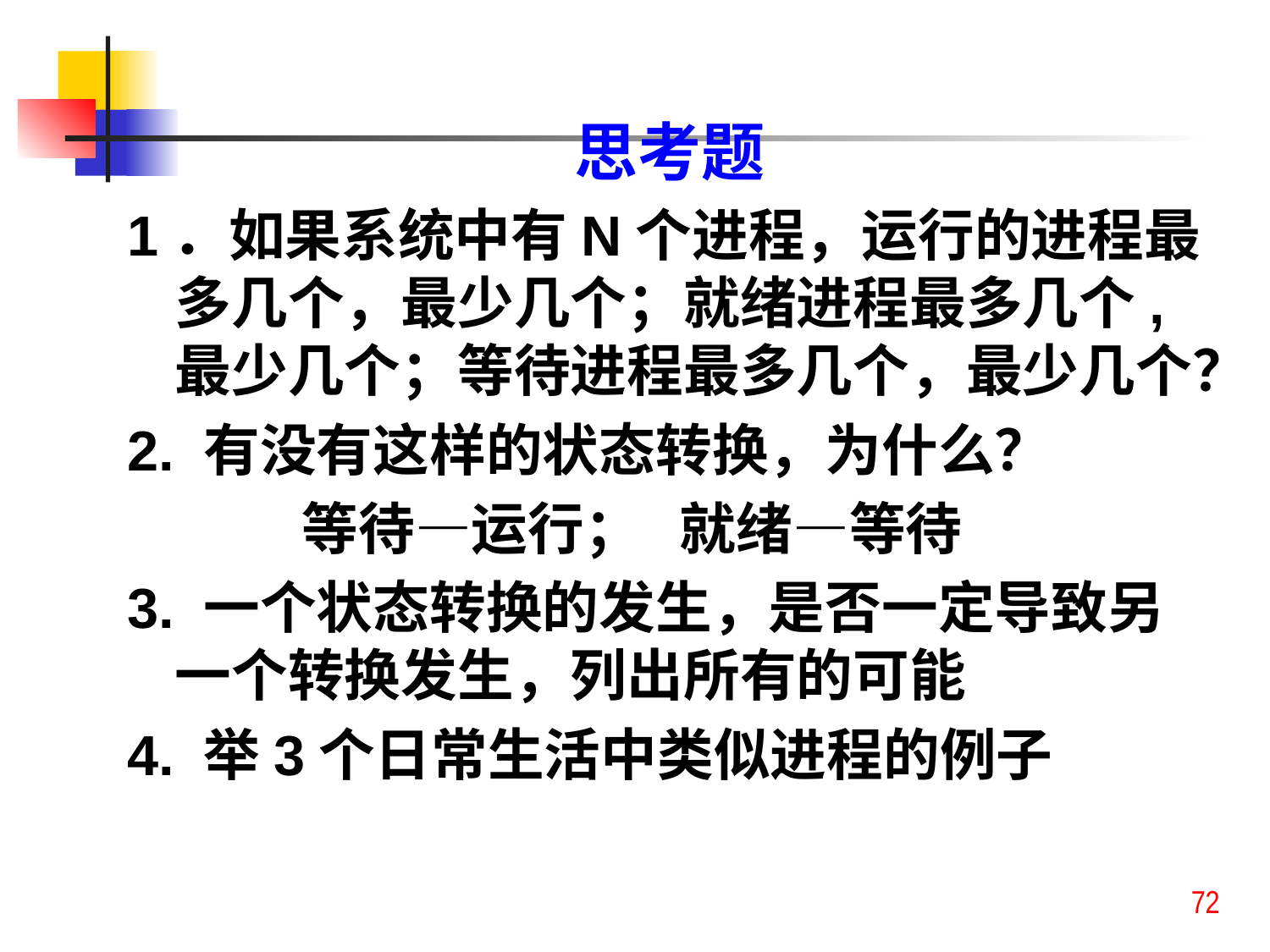

思考题
1．如果系统中有N个进程，运行的进程最多几个，最少几个；就绪进程最多几个,最少几个；等待进程最多几个，最少几个？
2. 有没有这样的状态转换，为什么？
		等待—运行；   就绪—等待
3. 一个状态转换的发生，是否一定导致另一个转换发生，列出所有的可能
4. 举3个日常生活中类似进程的例子
72